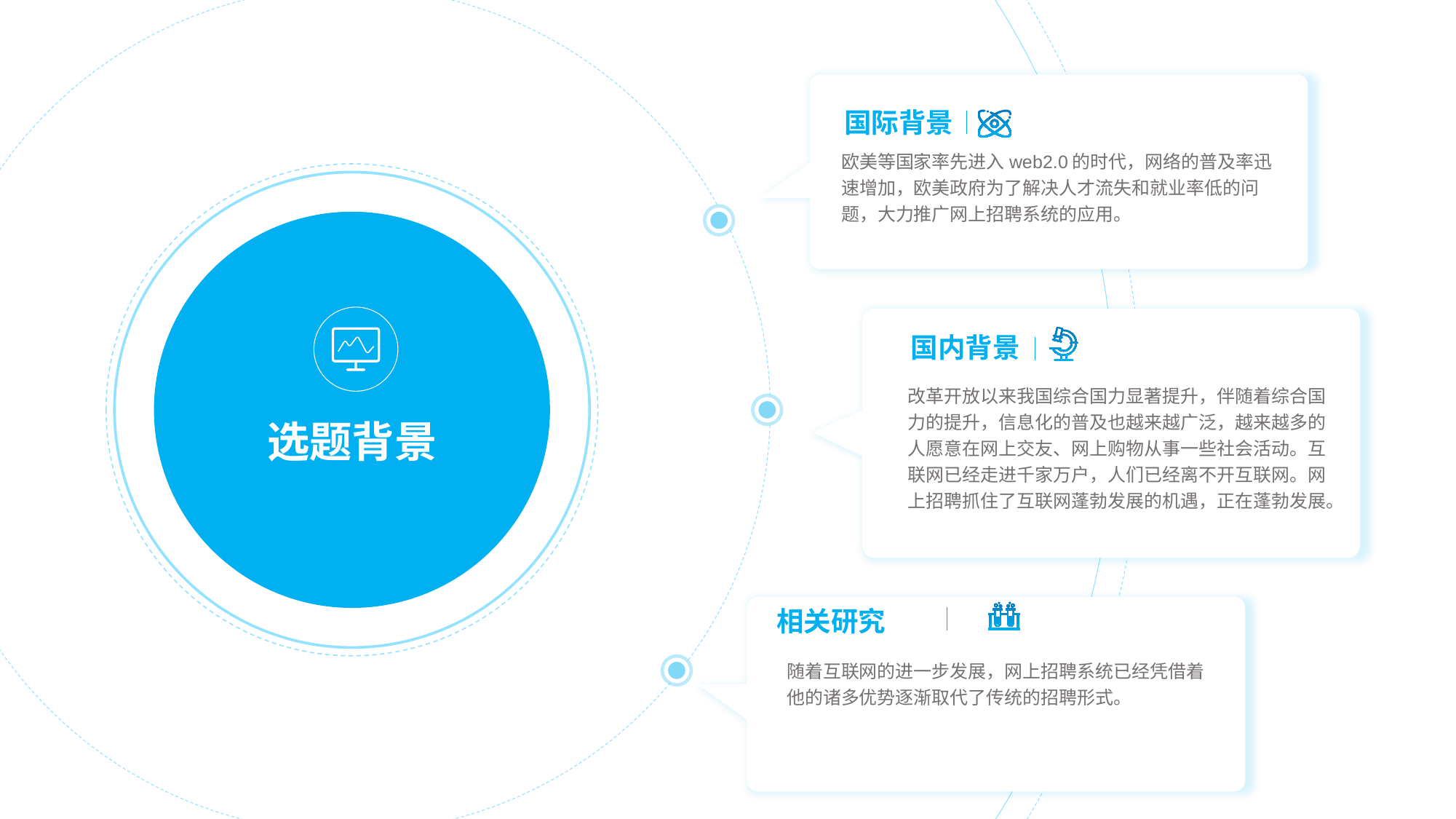

国际背景

欧美等国家率先进入web2.0的时代，网络的普及率迅速增加，欧美政府为了解决人才流失和就业率低的问题，大力推广网上招聘系统的应用。

国内背景

改革开放以来我国综合国力显著提升，伴随着综合国力的提升，信息化的普及也越来越广泛，越来越多的人愿意在网上交友、网上购物从事一些社会活动。互联网已经走进千家万户，人们已经离不开互联网。网上招聘抓住了互联网蓬勃发展的机遇，正在蓬勃发展。

选题背景

相关研究

随着互联网的进一步发展，网上招聘系统已经凭借着他的诸多优势逐渐取代了传统的招聘形式。